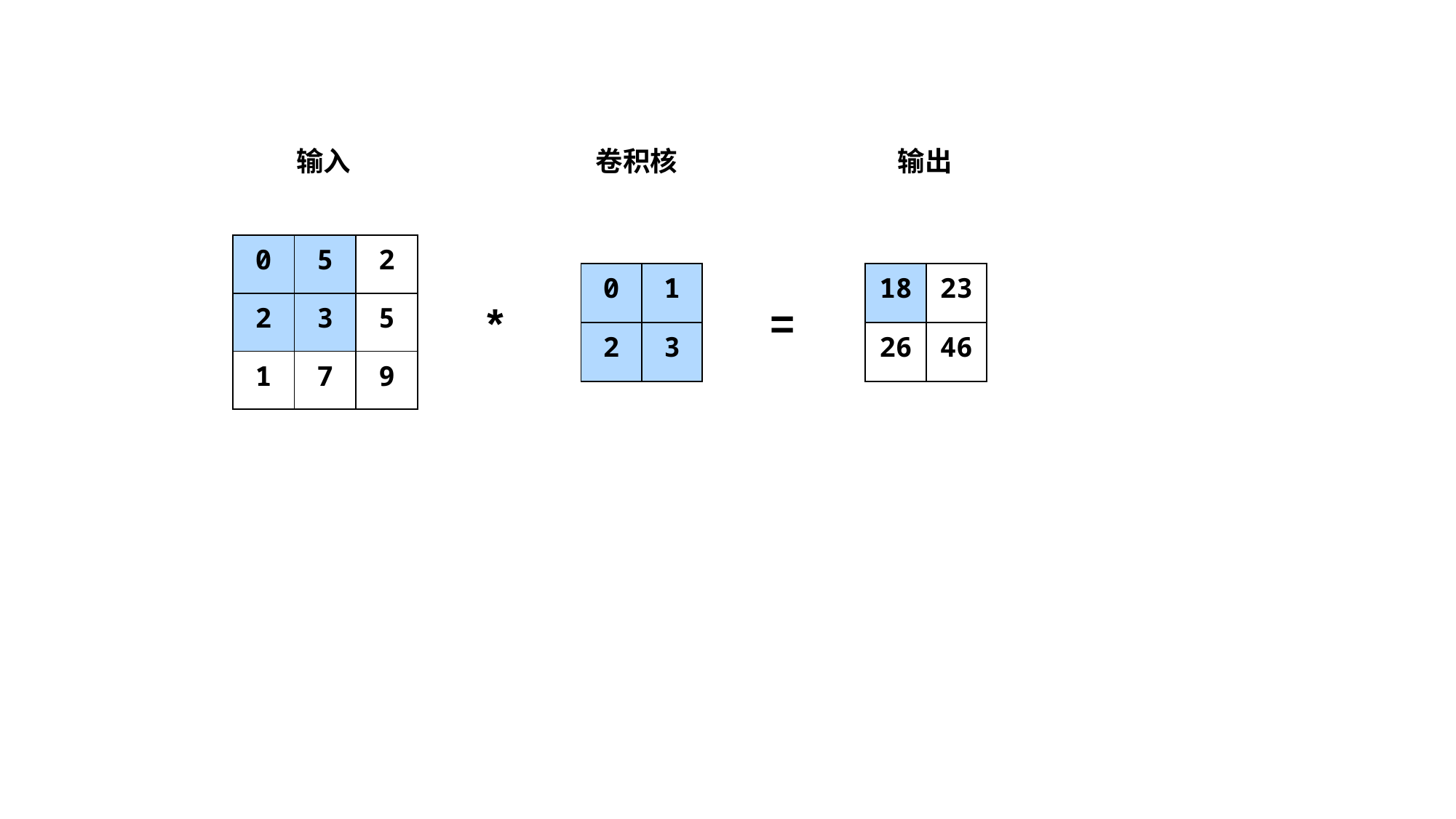

输入
卷积核
输出
| 0 | 5 | 2 |
| --- | --- | --- |
| 2 | 3 | 5 |
| 1 | 7 | 9 |
| 0 | 1 |
| --- | --- |
| 2 | 3 |
| 18 | 23 |
| --- | --- |
| 26 | 46 |
*
=